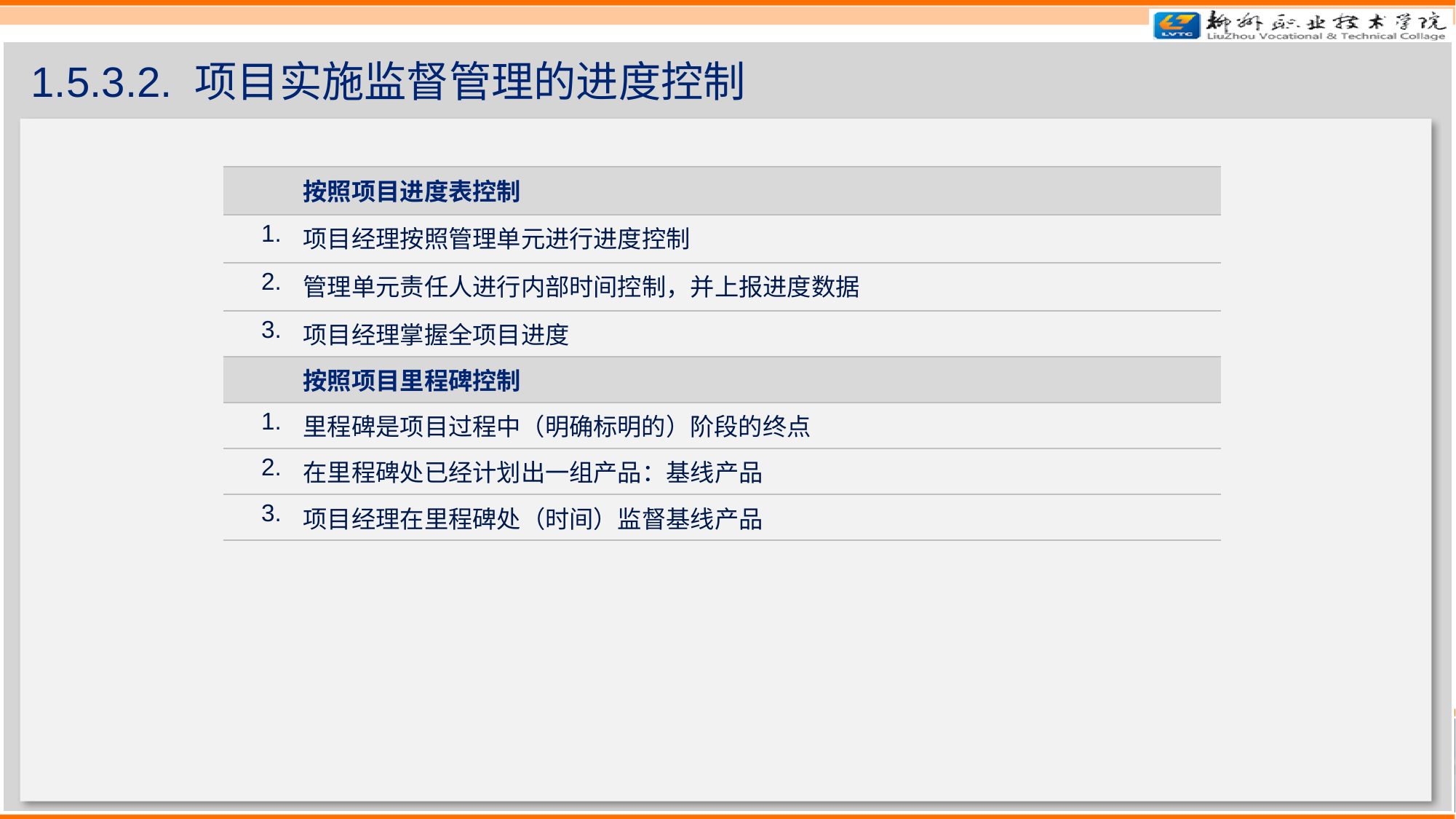

# 1.5.3.2. 项目实施监督管理的进度控制
|  | 按照项目进度表控制 |
| --- | --- |
| 1. | 项目经理按照管理单元进行进度控制 |
| 2. | 管理单元责任人进行内部时间控制，并上报进度数据 |
| 3. | 项目经理掌握全项目进度 |
|  | 按照项目里程碑控制 |
| 1. | 里程碑是项目过程中（明确标明的）阶段的终点 |
| 2. | 在里程碑处已经计划出一组产品：基线产品 |
| 3. | 项目经理在里程碑处（时间）监督基线产品 |